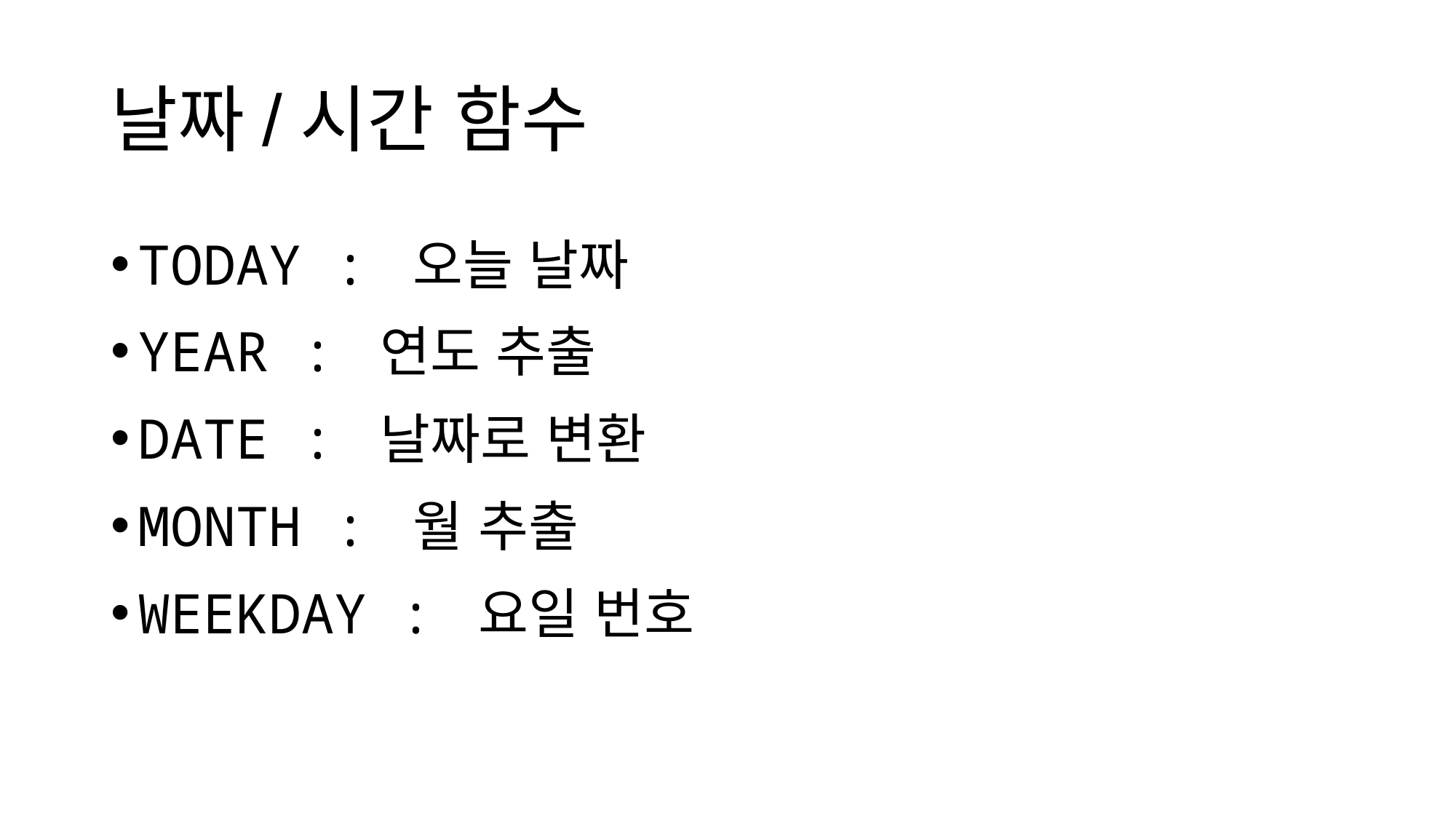

# 날짜/시간 함수
TODAY : 오늘 날짜
YEAR : 연도 추출
DATE : 날짜로 변환
MONTH : 월 추출
WEEKDAY : 요일 번호